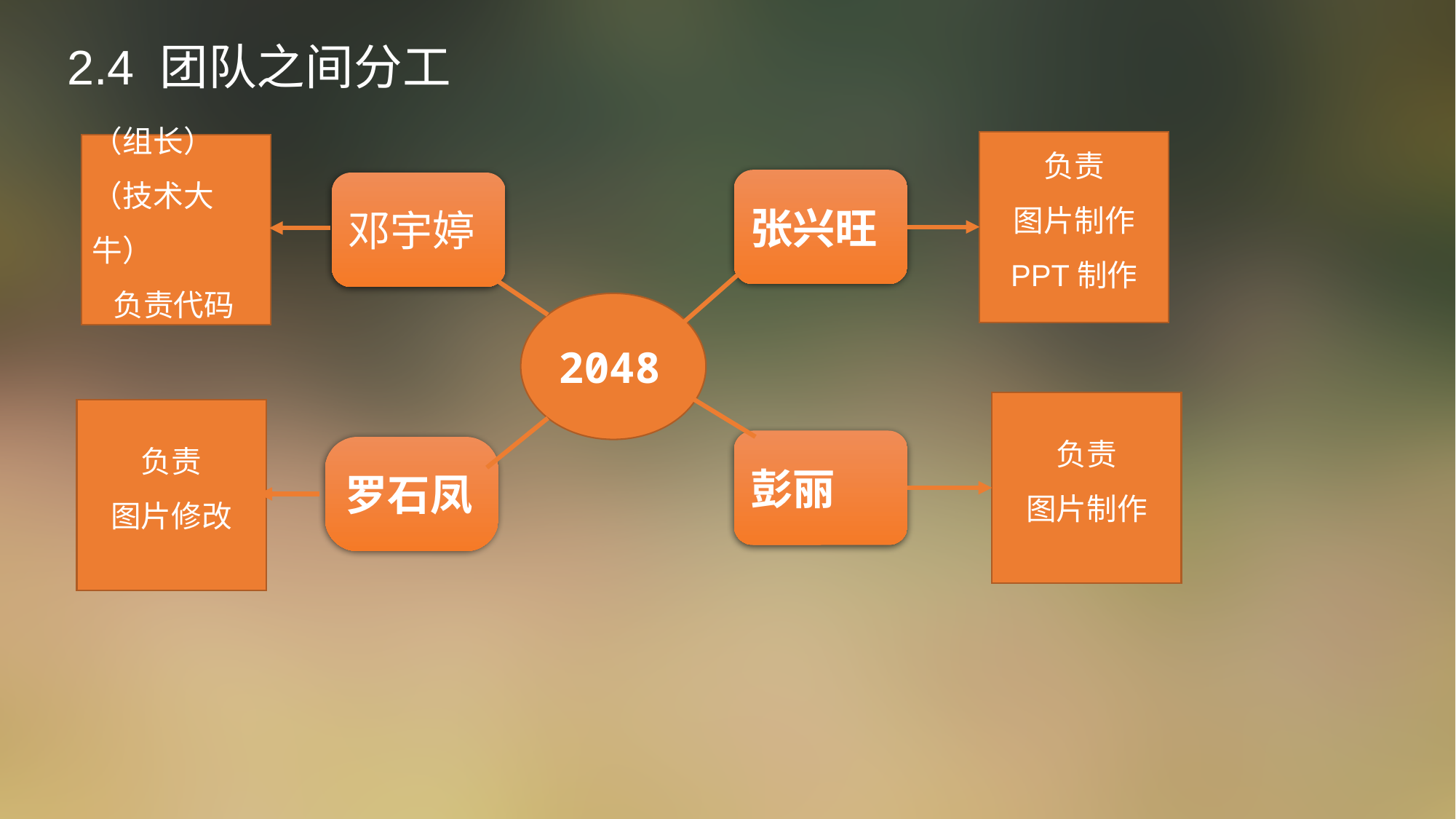

# 2.4 团队之间分工

负责
图片制作
PPT制作

（组长）
（技术大牛）
  负责代码

张兴旺

邓宇婷

2048
负责
图片制作

负责
图片修改

彭丽
罗石凤
罗石凤